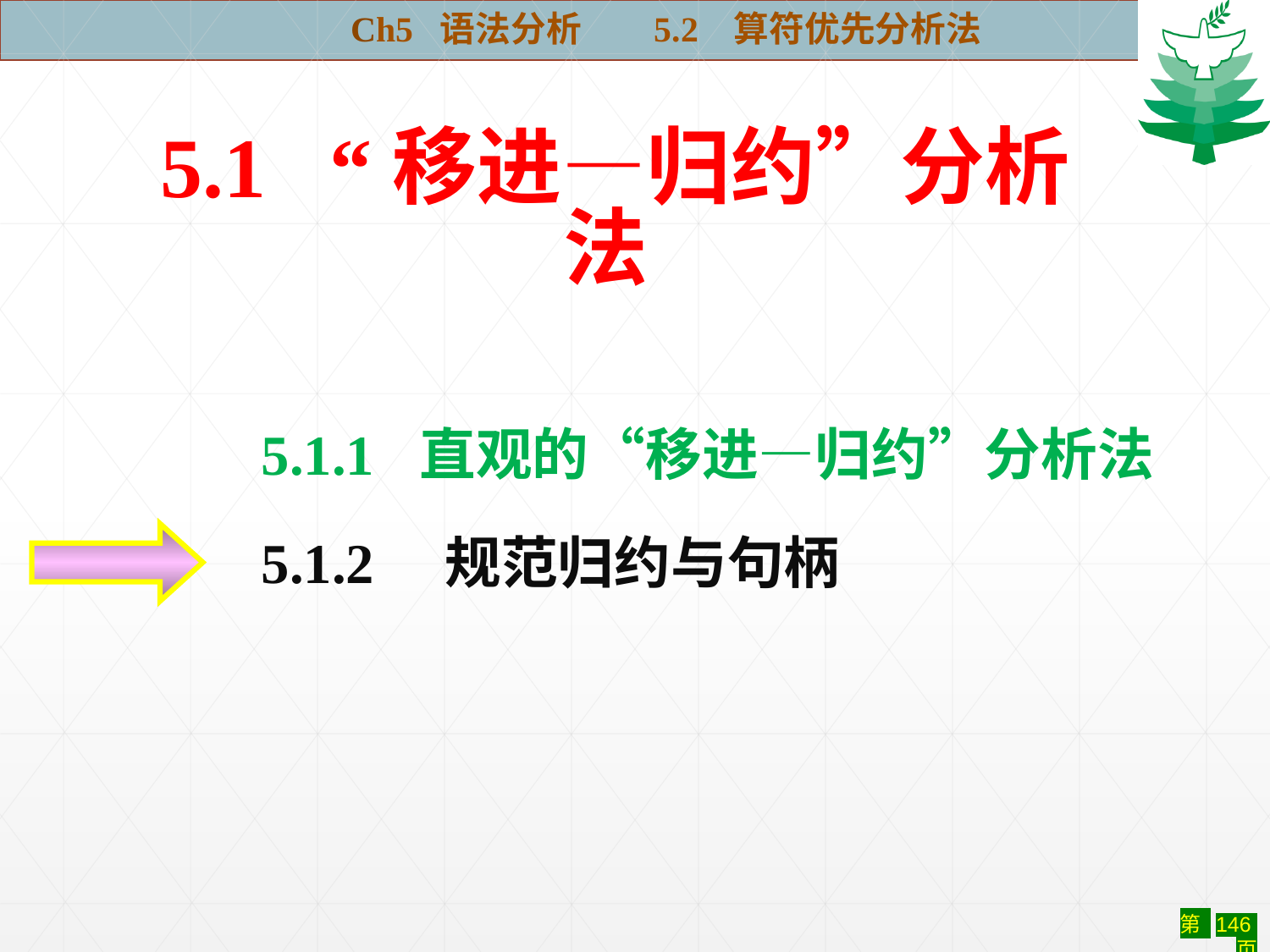

Ch5  语法分析        5.2   算符优先分析法
5.1   “移进—归约”分析法
5.1.1  直观的“移进—归约”分析法
5.1.2    规范归约与句柄